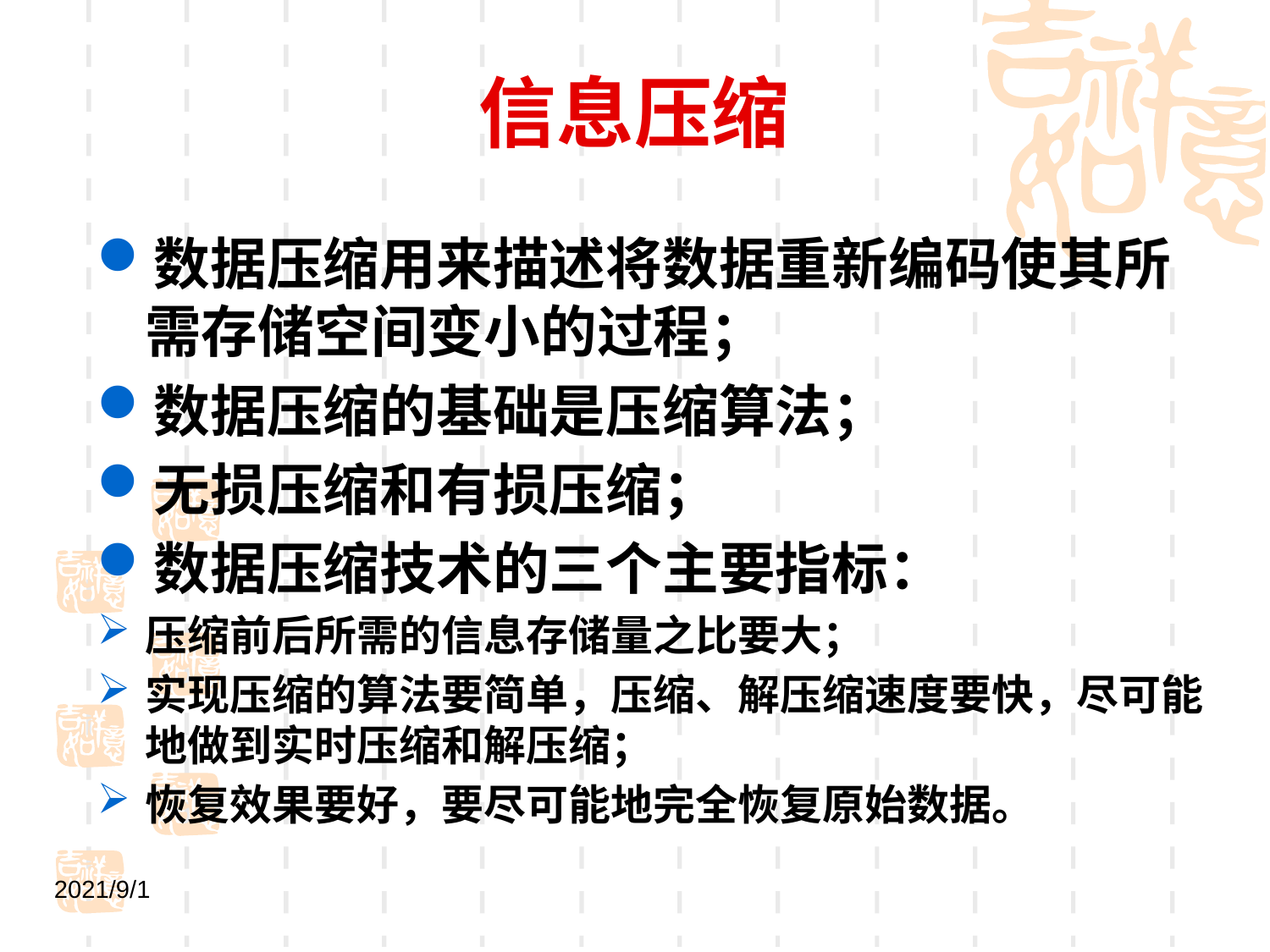

# 信息压缩
数据压缩用来描述将数据重新编码使其所需存储空间变小的过程；
数据压缩的基础是压缩算法；
无损压缩和有损压缩；
数据压缩技术的三个主要指标：
压缩前后所需的信息存储量之比要大；
实现压缩的算法要简单，压缩、解压缩速度要快，尽可能地做到实时压缩和解压缩；
恢复效果要好，要尽可能地完全恢复原始数据。
2021/9/1